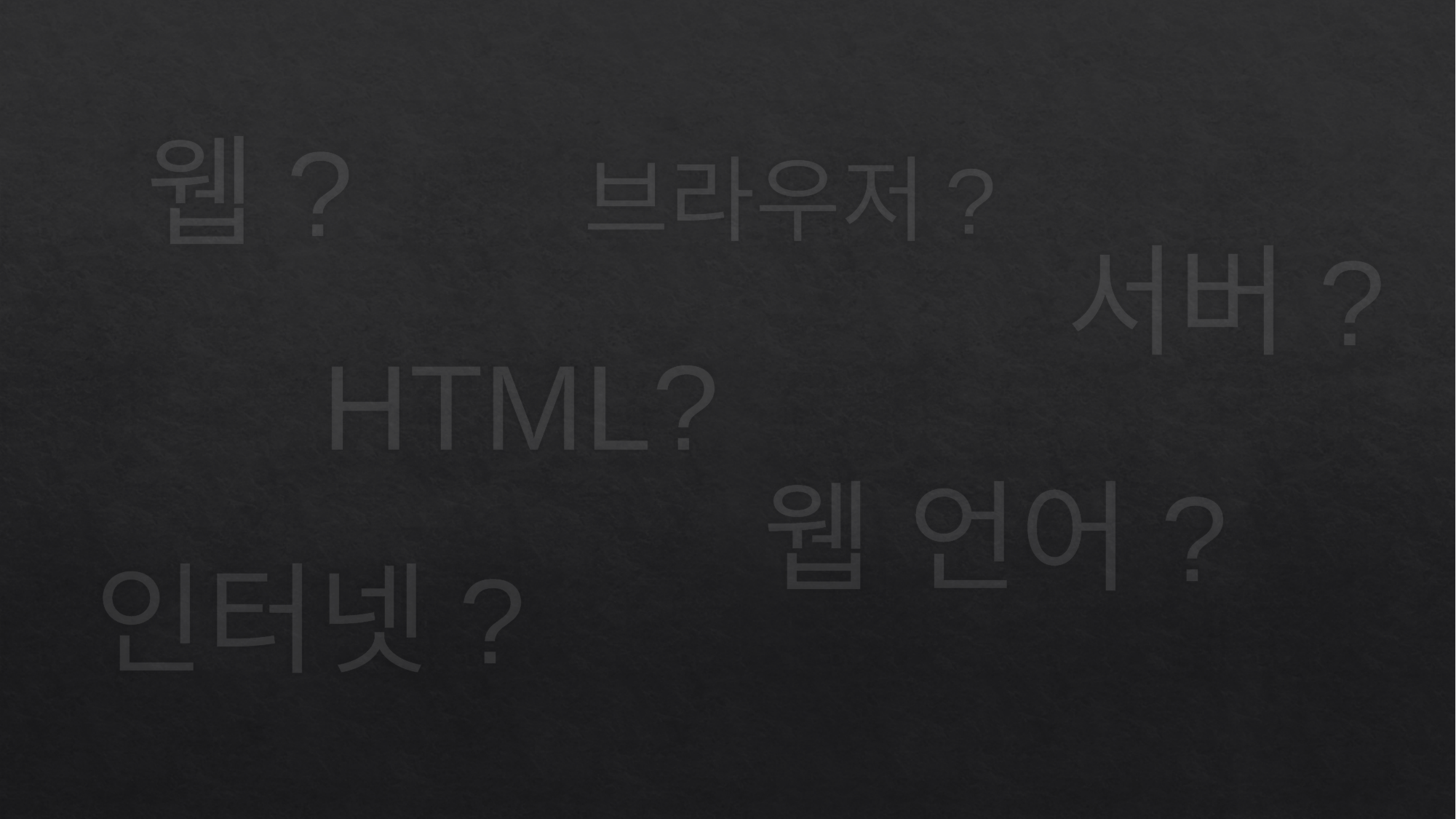

웹?
브라우저?
서버?
HTML?
웹 언어?
인터넷?